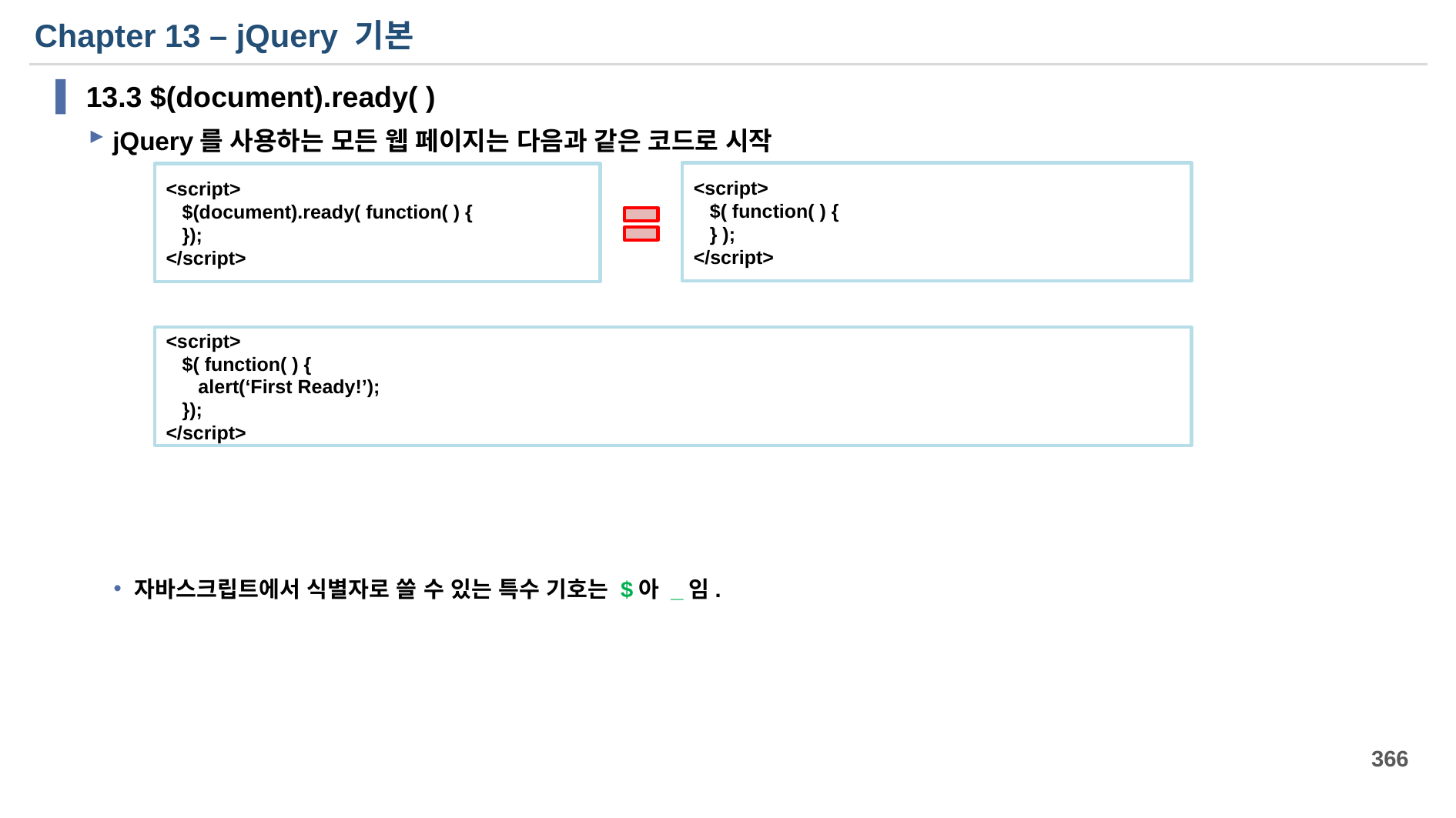

# Chapter 13 – jQuery 기본
13.3 $(document).ready( )
jQuery를 사용하는 모든 웹 페이지는 다음과 같은 코드로 시작

자바스크립트에서 식별자로 쓸 수 있는 특수 기호는 $아 _임.

<script>
   $( function( ) {
   } );
</script>
<script>
   $(document).ready( function( ) {
   });
</script>

<script>
   $( function( ) {
      alert(‘First Ready!’);
   });
</script>
366